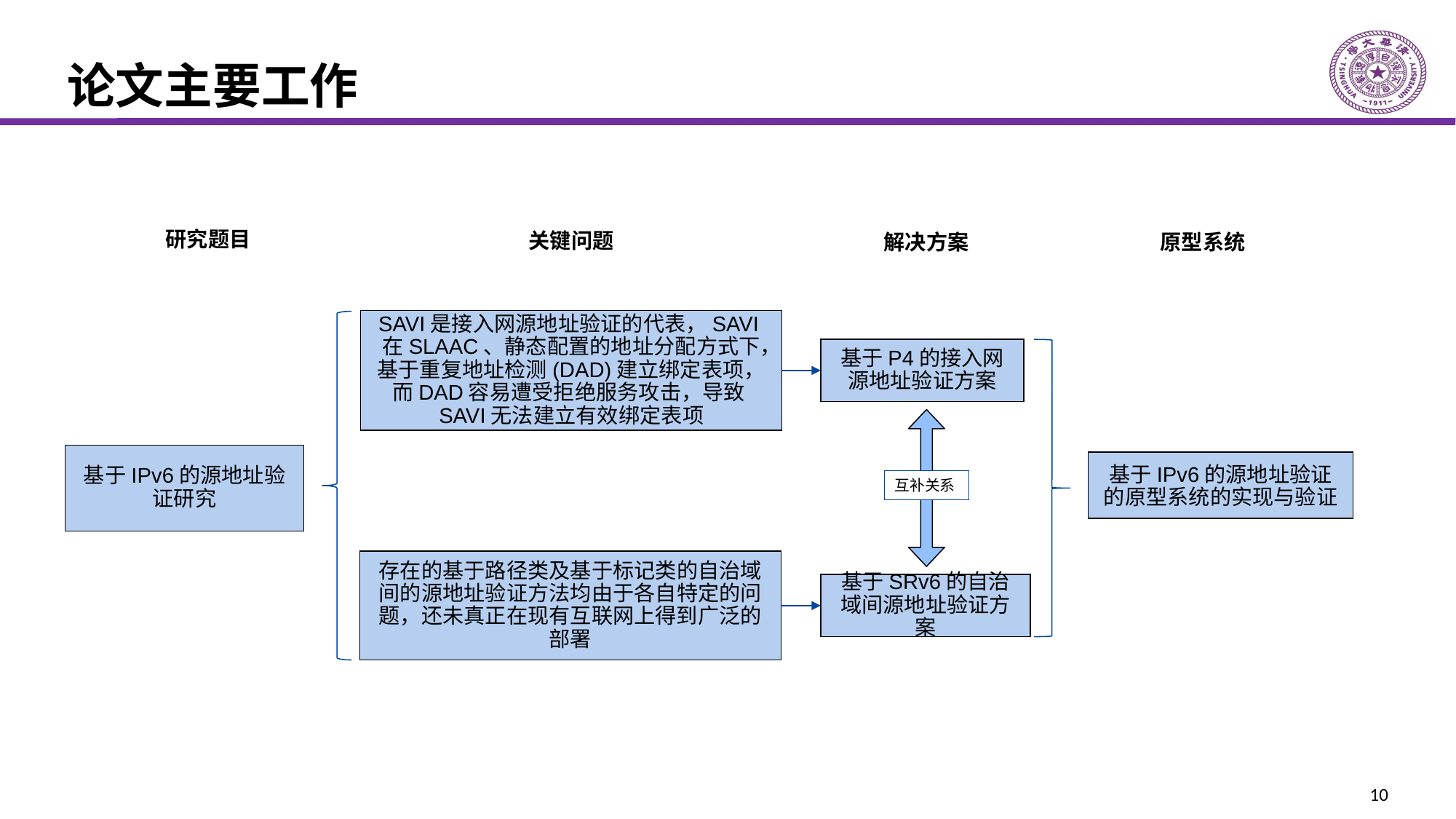

# 论文主要工作
研究题目
关键问题
原型系统
解决方案
SAVI是接入网源地址验证的代表，SAVI在SLAAC、静态配置的地址分配方式下，基于重复地址检测(DAD)建立绑定表项，而DAD容易遭受拒绝服务攻击，导致SAVI无法建立有效绑定表项

基于P4的接入网源地址验证方案

基于IPv6的源地址验证研究

基于IPv6的源地址验证的原型系统的实现与验证

互补关系
存在的基于路径类及基于标记类的自治域间的源地址验证方法均由于各自特定的问题，还未真正在现有互联网上得到广泛的部署
基于SRv6的自治域间源地址验证方案